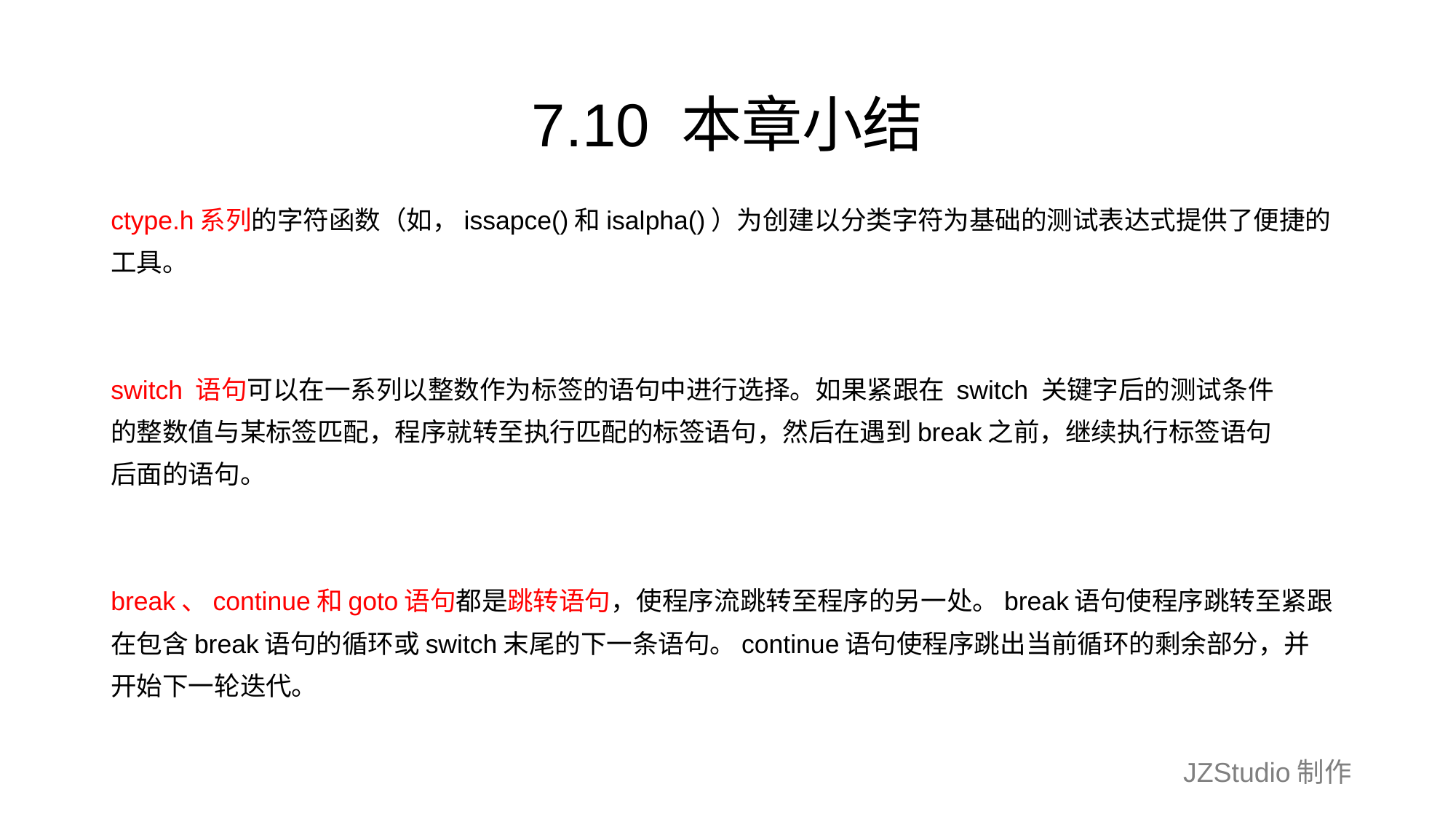

# 7.10 本章小结
ctype.h系列的字符函数（如，issapce()和isalpha()）为创建以分类字符为基础的测试表达式提供了便捷的
工具。

switch 语句可以在一系列以整数作为标签的语句中进行选择。如果紧跟在 switch 关键字后的测试条件
的整数值与某标签匹配，程序就转至执行匹配的标签语句，然后在遇到break之前，继续执行标签语句
后面的语句。

break、continue和goto语句都是跳转语句，使程序流跳转至程序的另一处。break语句使程序跳转至紧跟
在包含break语句的循环或switch末尾的下一条语句。continue语句使程序跳出当前循环的剩余部分，并
开始下一轮迭代。